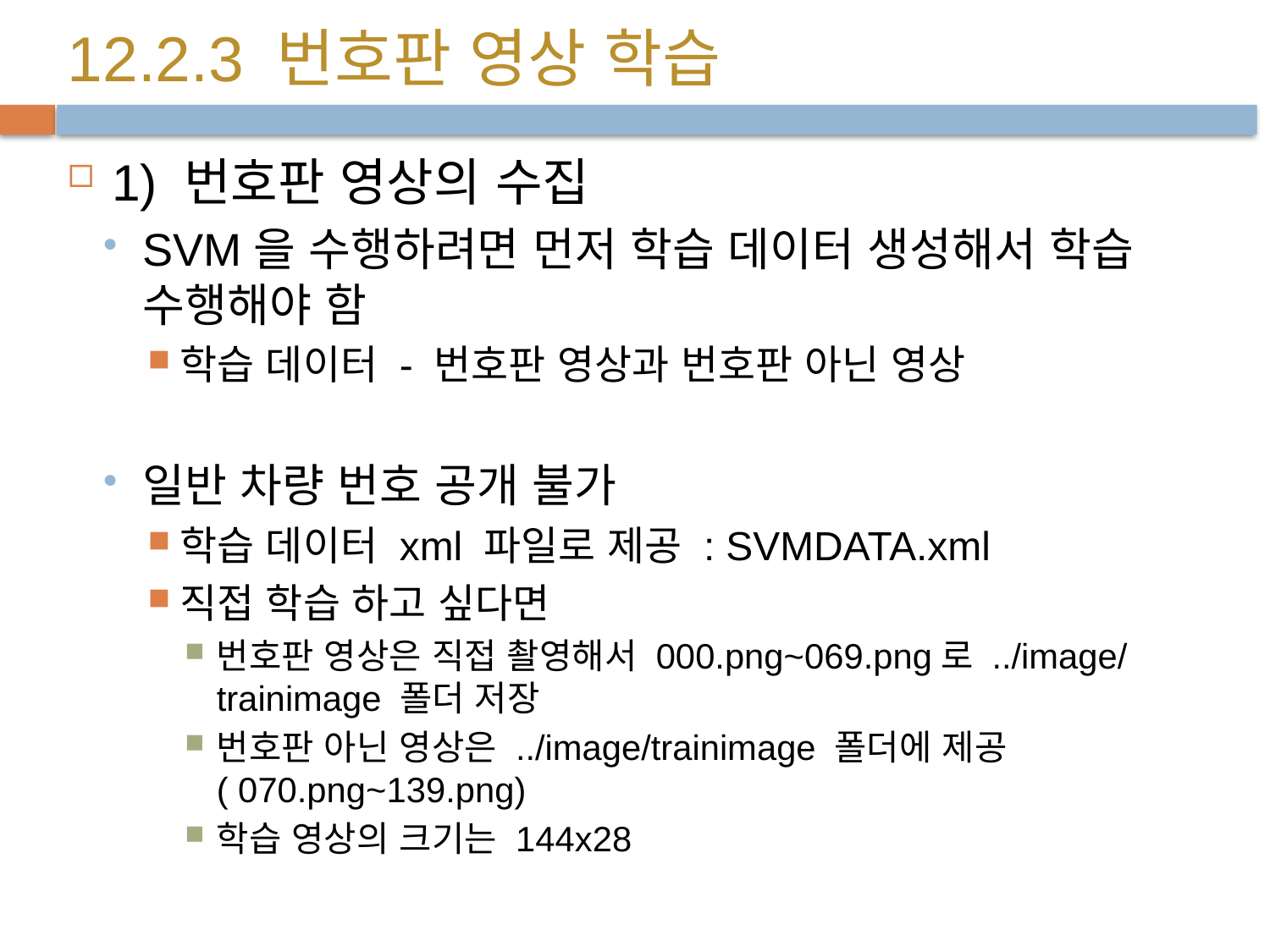

# 12.2.3 번호판 영상 학습
1) 번호판 영상의 수집
SVM을 수행하려면 먼저 학습 데이터 생성해서 학습 수행해야 함
학습 데이터 - 번호판 영상과 번호판 아닌 영상

일반 차량 번호 공개 불가
학습 데이터 xml 파일로 제공 : SVMDATA.xml
직접 학습 하고 싶다면
번호판 영상은 직접 촬영해서 000.png~069.png로 ../image/trainimage 폴더 저장
번호판 아닌 영상은 ../image/trainimage 폴더에 제공( 070.png~139.png)
학습 영상의 크기는 144x28